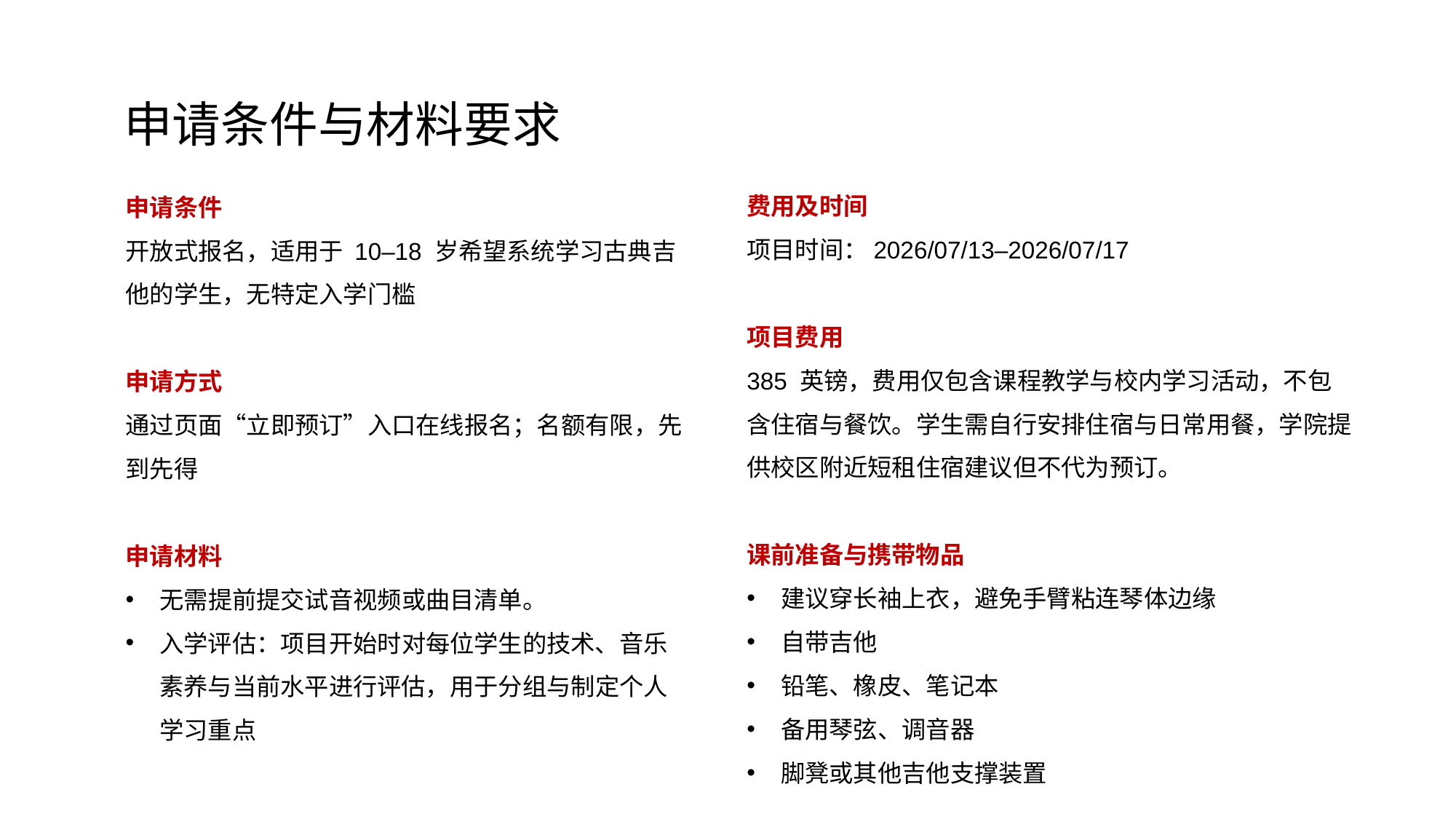

申请条件与材料要求
费用及时间
项目时间：2026/07/13–2026/07/17

项目费用
385 英镑，费用仅包含课程教学与校内学习活动，不包含住宿与餐饮。学生需自行安排住宿与日常用餐，学院提供校区附近短租住宿建议但不代为预订。

课前准备与携带物品
建议穿长袖上衣，避免手臂粘连琴体边缘
自带吉他
铅笔、橡皮、笔记本
备用琴弦、调音器
脚凳或其他吉他支撑装置

申请条件
开放式报名，适用于 10–18 岁希望系统学习古典吉他的学生，无特定入学门槛

申请方式
通过页面“立即预订”入口在线报名；名额有限，先到先得

申请材料
无需提前提交试音视频或曲目清单。
入学评估：项目开始时对每位学生的技术、音乐素养与当前水平进行评估，用于分组与制定个人学习重点